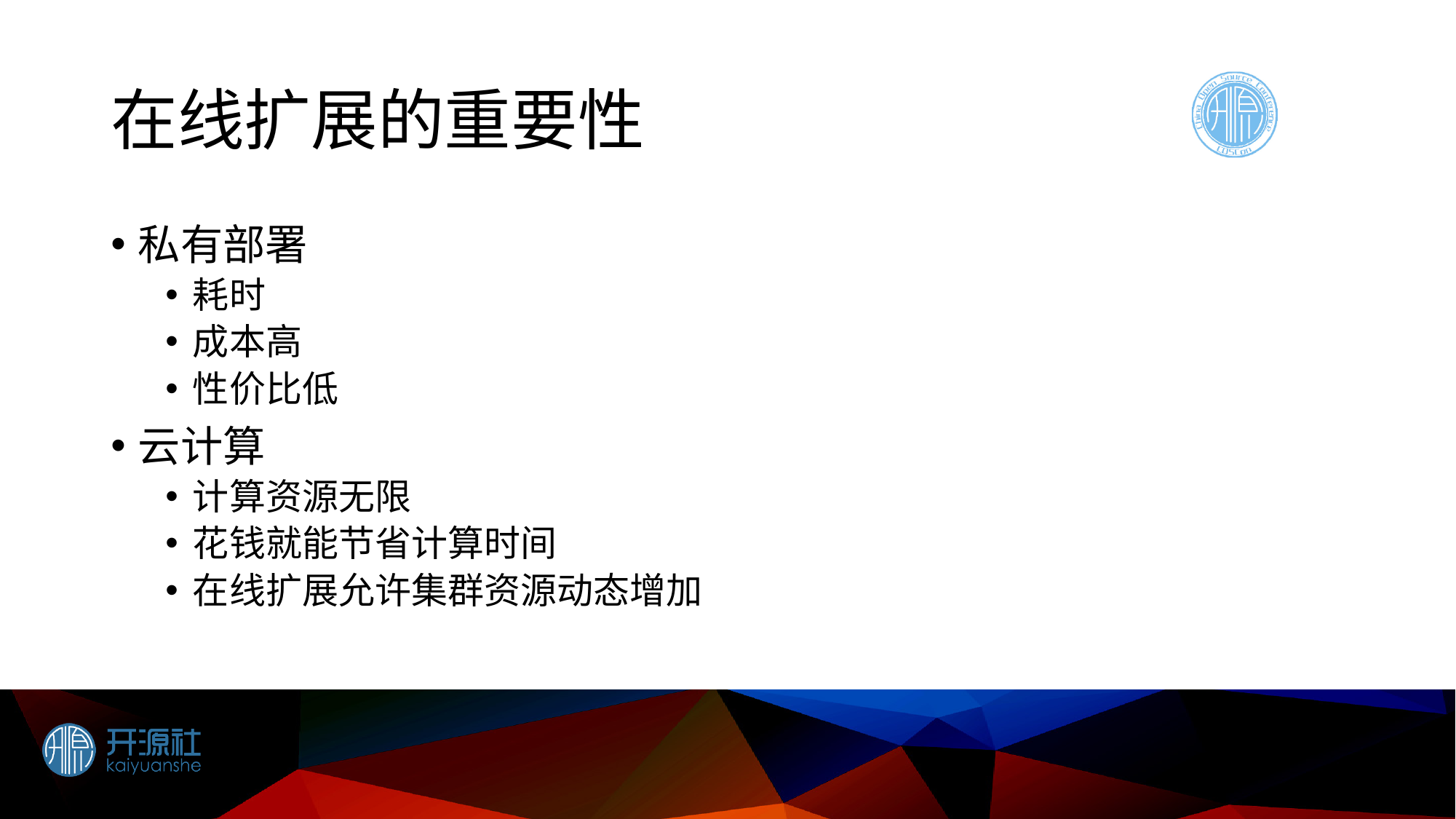

# 在线扩展的重要性

私有部署
耗时
成本高
性价比低
云计算
计算资源无限
花钱就能节省计算时间
在线扩展允许集群资源动态增加